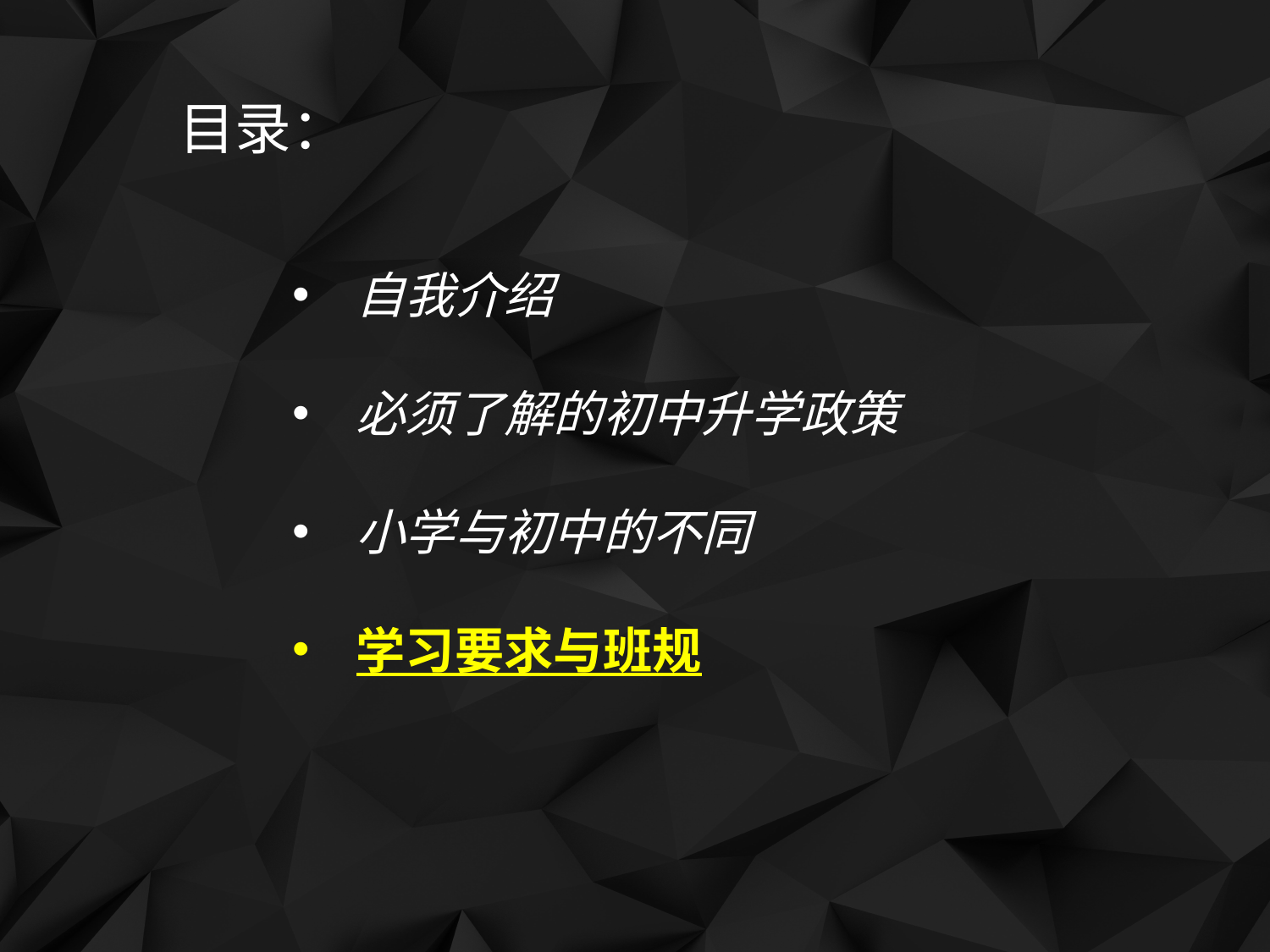

目录：
自我介绍
必须了解的初中升学政策
小学与初中的不同
学习要求与班规